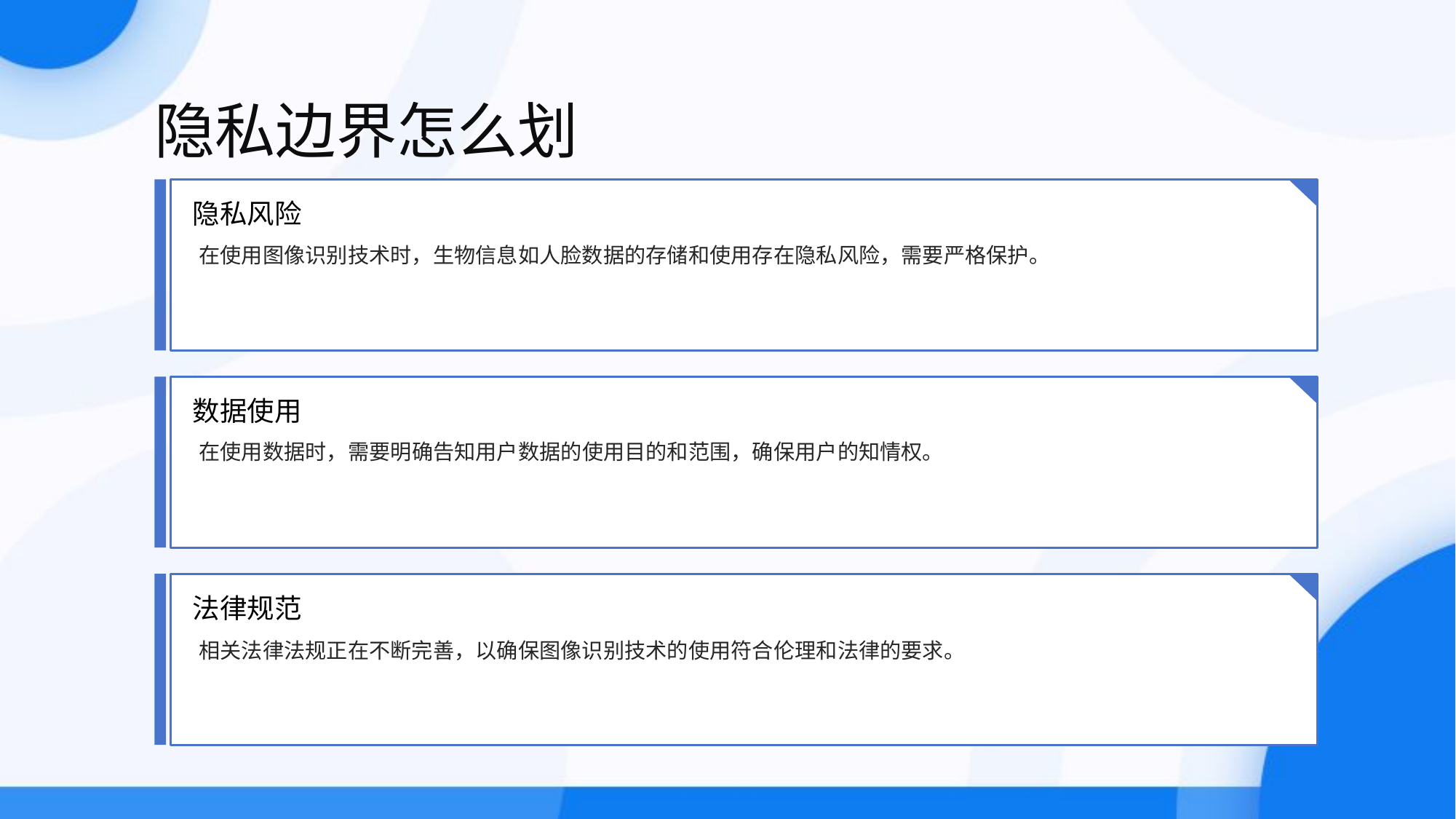

隐私边界怎么划

隐私风险
在使用图像识别技术时，生物信息如人脸数据的存储和使用存在隐私风险，需要严格保护。

数据使用
在使用数据时，需要明确告知用户数据的使用目的和范围，确保用户的知情权。

法律规范
相关法律法规正在不断完善，以确保图像识别技术的使用符合伦理和法律的要求。